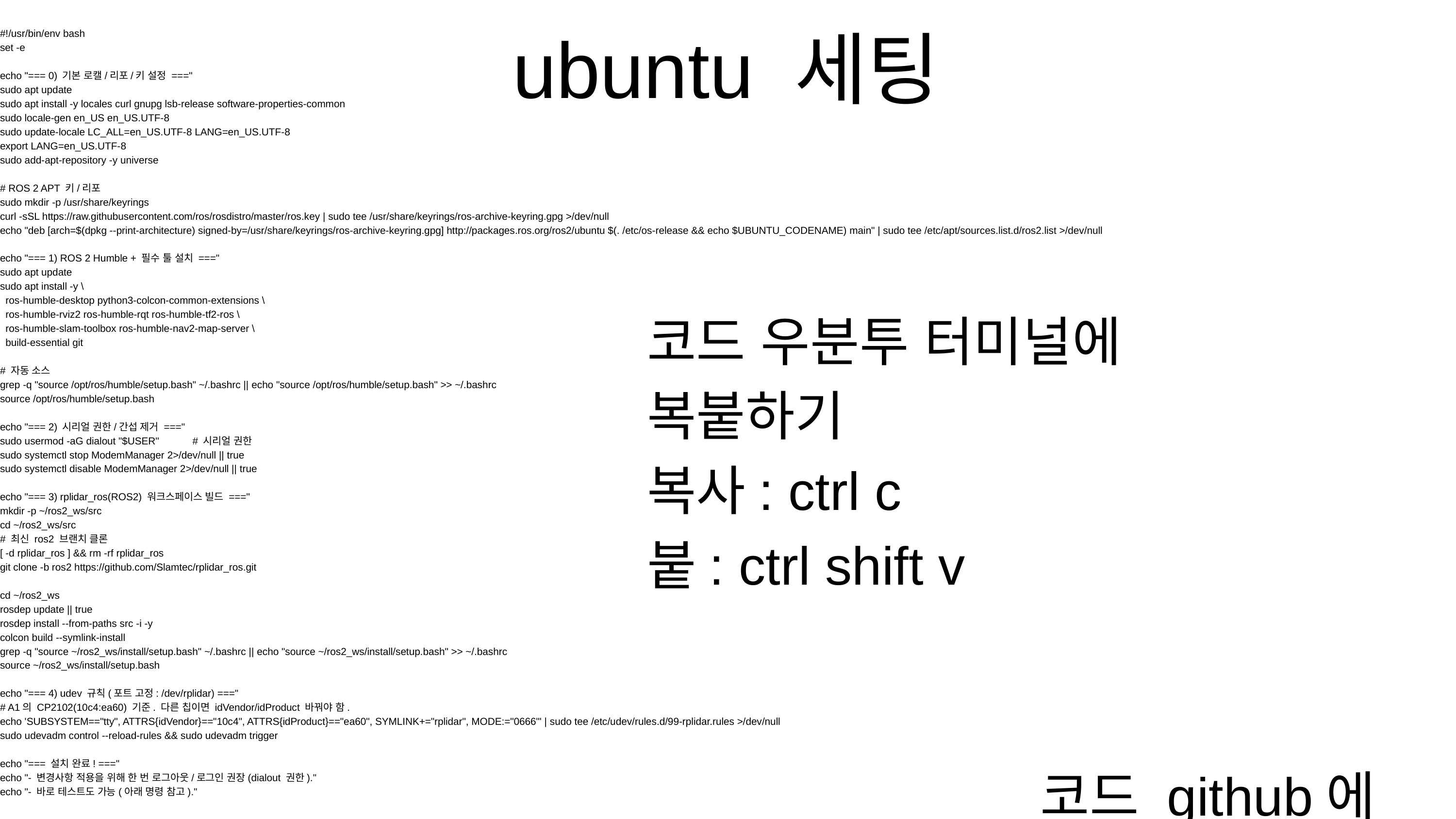

ubuntu 세팅
#!/usr/bin/env bash
set -e

echo "=== 0) 기본 로캘/리포/키 설정 ==="
sudo apt update
sudo apt install -y locales curl gnupg lsb-release software-properties-common
sudo locale-gen en_US en_US.UTF-8
sudo update-locale LC_ALL=en_US.UTF-8 LANG=en_US.UTF-8
export LANG=en_US.UTF-8
sudo add-apt-repository -y universe

# ROS 2 APT 키/리포
sudo mkdir -p /usr/share/keyrings
curl -sSL https://raw.githubusercontent.com/ros/rosdistro/master/ros.key | sudo tee /usr/share/keyrings/ros-archive-keyring.gpg >/dev/null
echo "deb [arch=$(dpkg --print-architecture) signed-by=/usr/share/keyrings/ros-archive-keyring.gpg] http://packages.ros.org/ros2/ubuntu $(. /etc/os-release && echo $UBUNTU_CODENAME) main" | sudo tee /etc/apt/sources.list.d/ros2.list >/dev/null

echo "=== 1) ROS 2 Humble + 필수 툴 설치 ==="
sudo apt update
sudo apt install -y \
  ros-humble-desktop python3-colcon-common-extensions \
  ros-humble-rviz2 ros-humble-rqt ros-humble-tf2-ros \
  ros-humble-slam-toolbox ros-humble-nav2-map-server \
  build-essential git

# 자동 소스
grep -q "source /opt/ros/humble/setup.bash" ~/.bashrc || echo "source /opt/ros/humble/setup.bash" >> ~/.bashrc
source /opt/ros/humble/setup.bash

echo "=== 2) 시리얼 권한/간섭 제거 ==="
sudo usermod -aG dialout "$USER"            # 시리얼 권한
sudo systemctl stop ModemManager 2>/dev/null || true
sudo systemctl disable ModemManager 2>/dev/null || true

echo "=== 3) rplidar_ros(ROS2) 워크스페이스 빌드 ==="
mkdir -p ~/ros2_ws/src
cd ~/ros2_ws/src
# 최신 ros2 브랜치 클론
[ -d rplidar_ros ] && rm -rf rplidar_ros
git clone -b ros2 https://github.com/Slamtec/rplidar_ros.git

cd ~/ros2_ws
rosdep update || true
rosdep install --from-paths src -i -y
colcon build --symlink-install
grep -q "source ~/ros2_ws/install/setup.bash" ~/.bashrc || echo "source ~/ros2_ws/install/setup.bash" >> ~/.bashrc
source ~/ros2_ws/install/setup.bash

echo "=== 4) udev 규칙(포트 고정: /dev/rplidar) ==="
# A1의 CP2102(10c4:ea60) 기준. 다른 칩이면 idVendor/idProduct 바꿔야 함.
echo 'SUBSYSTEM=="tty", ATTRS{idVendor}=="10c4", ATTRS{idProduct}=="ea60", SYMLINK+="rplidar", MODE:="0666"' | sudo tee /etc/udev/rules.d/99-rplidar.rules >/dev/null
sudo udevadm control --reload-rules && sudo udevadm trigger

echo "=== 설치 완료! ==="
echo "- 변경사항 적용을 위해 한 번 로그아웃/로그인 권장(dialout 권한)."
echo "- 바로 테스트도 가능(아래 명령 참고)."
코드 우분투 터미널에 복붙하기
복사: ctrl c
붙: ctrl shift v
코드 github에 있음